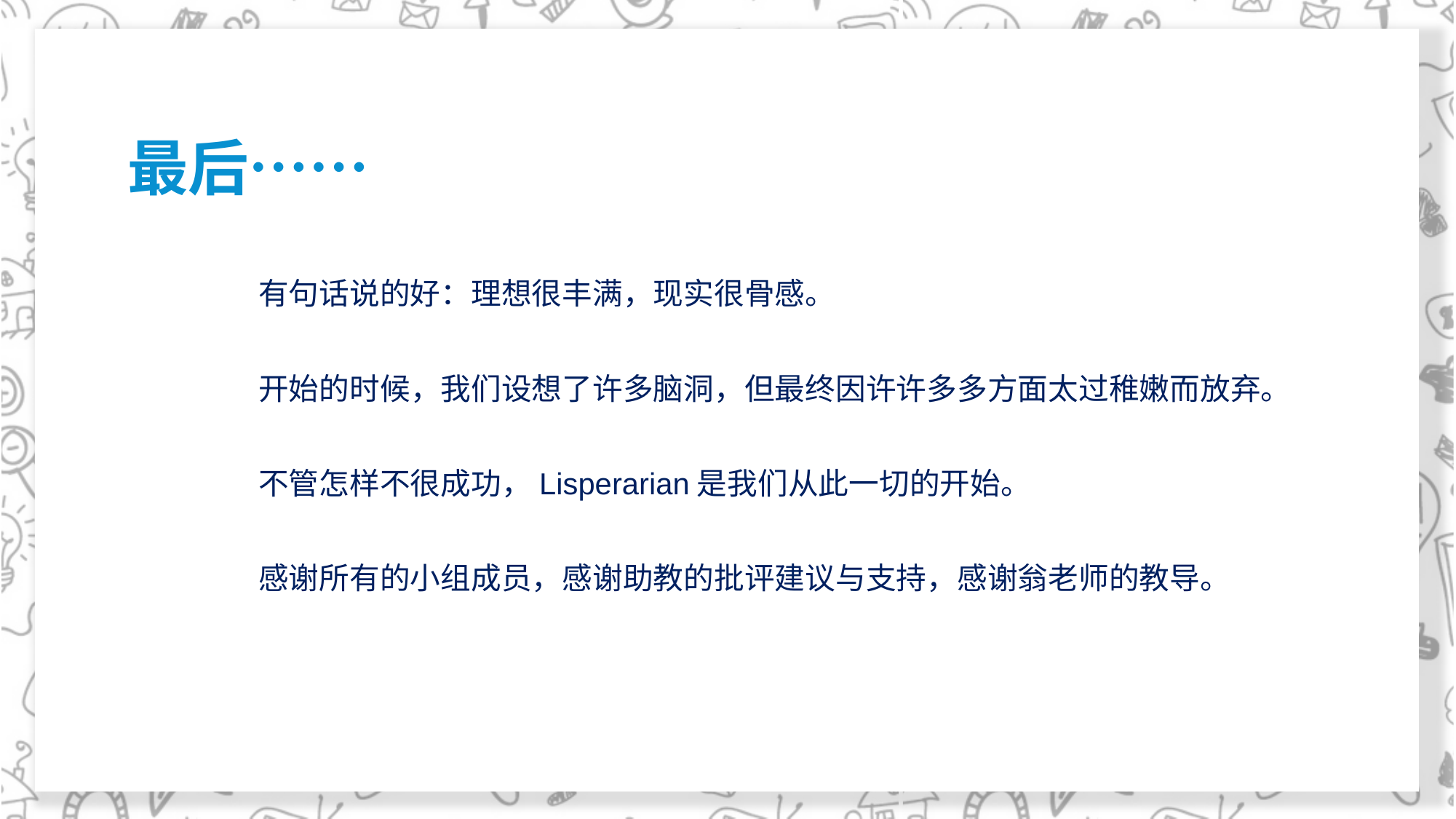

最后……
有句话说的好：理想很丰满，现实很骨感。

开始的时候，我们设想了许多脑洞，但最终因许许多多方面太过稚嫩而放弃。

不管怎样不很成功，Lisperarian是我们从此一切的开始。

感谢所有的小组成员，感谢助教的批评建议与支持，感谢翁老师的教导。